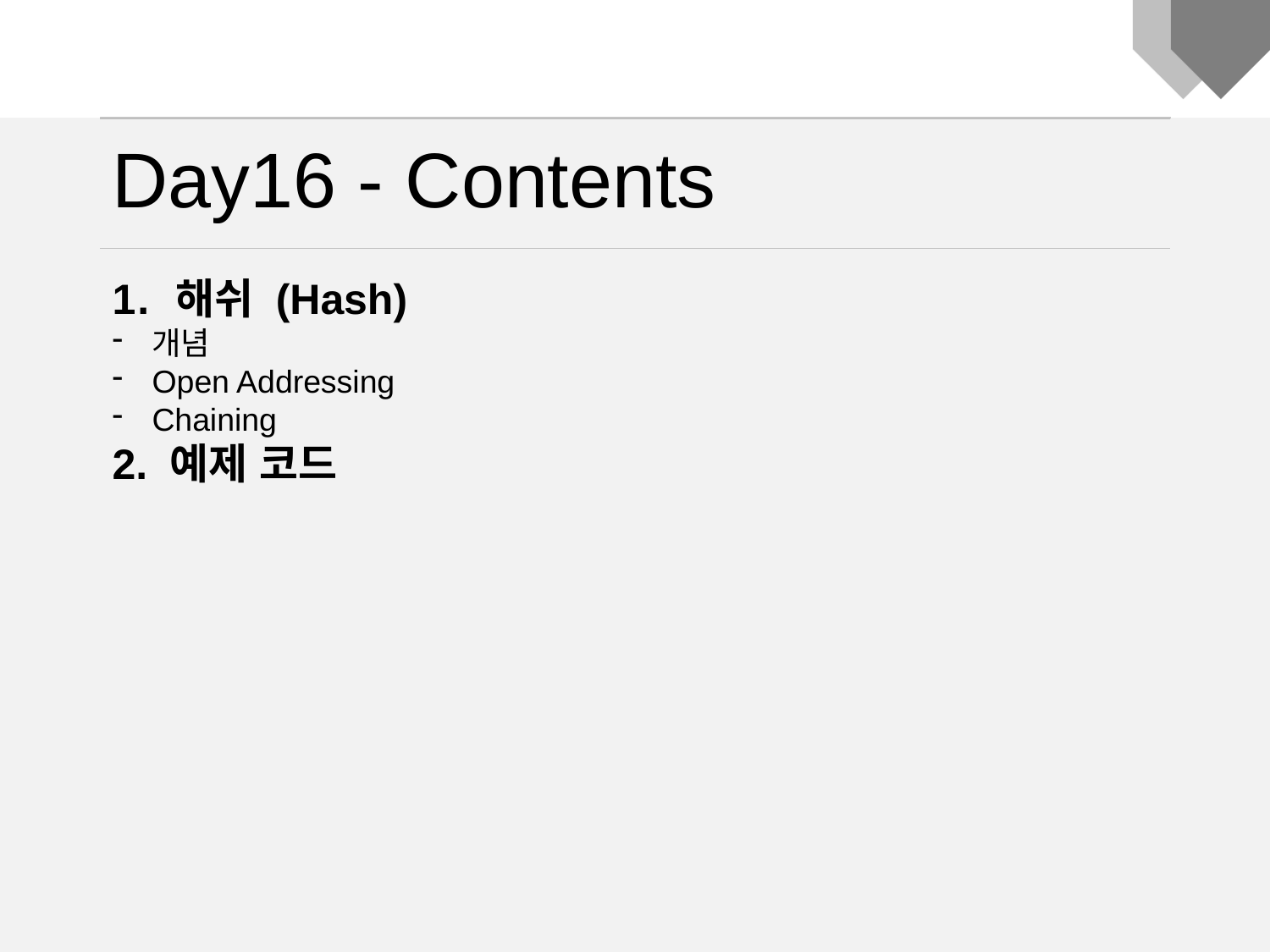

Day16 - Contents
해쉬 (Hash)
개념
Open Addressing
Chaining
2. 예제 코드